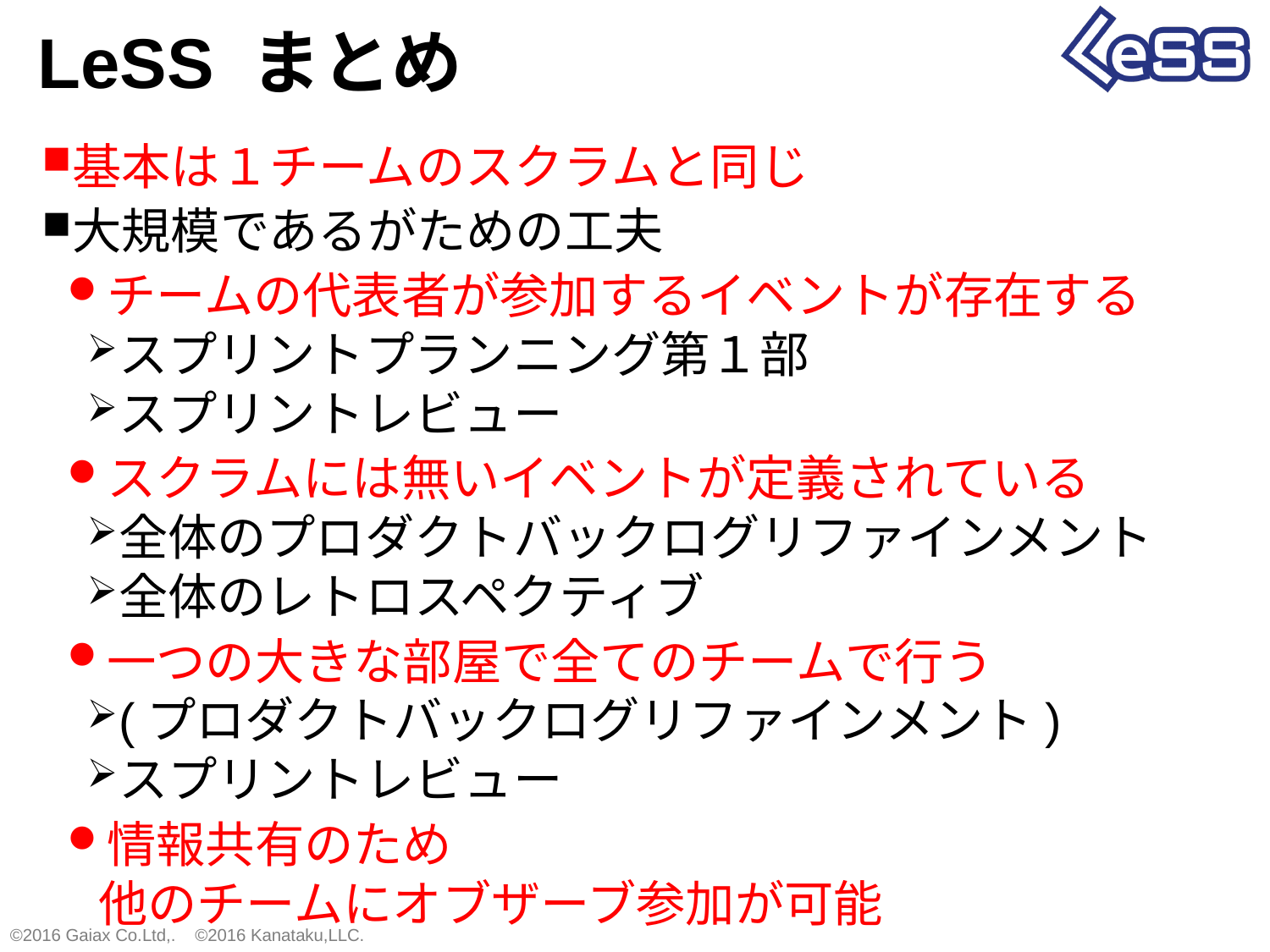

# LeSS まとめ
基本は１チームのスクラムと同じ
大規模であるがための工夫
チームの代表者が参加するイベントが存在する
スプリントプランニング第１部
スプリントレビュー
スクラムには無いイベントが定義されている
全体のプロダクトバックログリファインメント
全体のレトロスペクティブ
一つの大きな部屋で全てのチームで行う
(プロダクトバックログリファインメント)
スプリントレビュー
情報共有のため
他のチームにオブザーブ参加が可能